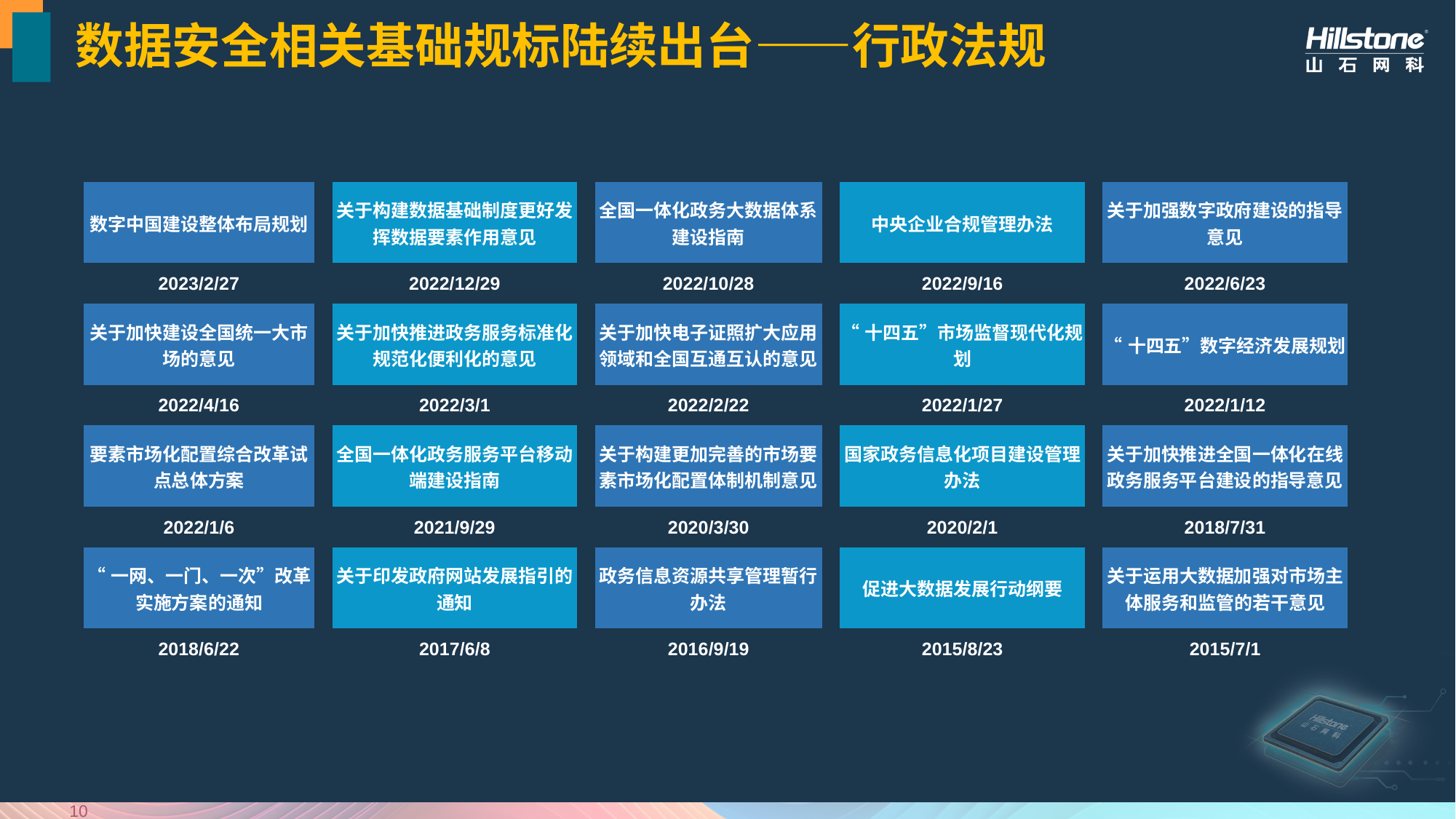

# 数据安全相关基础规标陆续出台——行政法规
| 数字中国建设整体布局规划 |  | 关于构建数据基础制度更好发挥数据要素作用意见 |  | 全国一体化政务大数据体系建设指南 |  | 中央企业合规管理办法 |  | 关于加强数字政府建设的指导意见 |
| --- | --- | --- | --- | --- | --- | --- | --- | --- |
| 2023/2/27 |  | 2022/12/29 |  | 2022/10/28 |  | 2022/9/16 |  | 2022/6/23 |
| 关于加快建设全国统一大市场的意见 |  | 关于加快推进政务服务标准化规范化便利化的意见 |  | 关于加快电子证照扩大应用领域和全国互通互认的意见 |  | “十四五”市场监督现代化规划 |  | “十四五”数字经济发展规划 |
| 2022/4/16 |  | 2022/3/1 |  | 2022/2/22 |  | 2022/1/27 |  | 2022/1/12 |
| 要素市场化配置综合改革试点总体方案 |  | 全国一体化政务服务平台移动端建设指南 |  | 关于构建更加完善的市场要素市场化配置体制机制意见 |  | 国家政务信息化项目建设管理办法 |  | 关于加快推进全国一体化在线政务服务平台建设的指导意见 |
| 2022/1/6 |  | 2021/9/29 |  | 2020/3/30 |  | 2020/2/1 |  | 2018/7/31 |
| “一网、一门、一次”改革实施方案的通知 |  | 关于印发政府网站发展指引的通知 |  | 政务信息资源共享管理暂行办法 |  | 促进大数据发展行动纲要 |  | 关于运用大数据加强对市场主体服务和监管的若干意见 |
| 2018/6/22 |  | 2017/6/8 |  | 2016/9/19 |  | 2015/8/23 |  | 2015/7/1 |